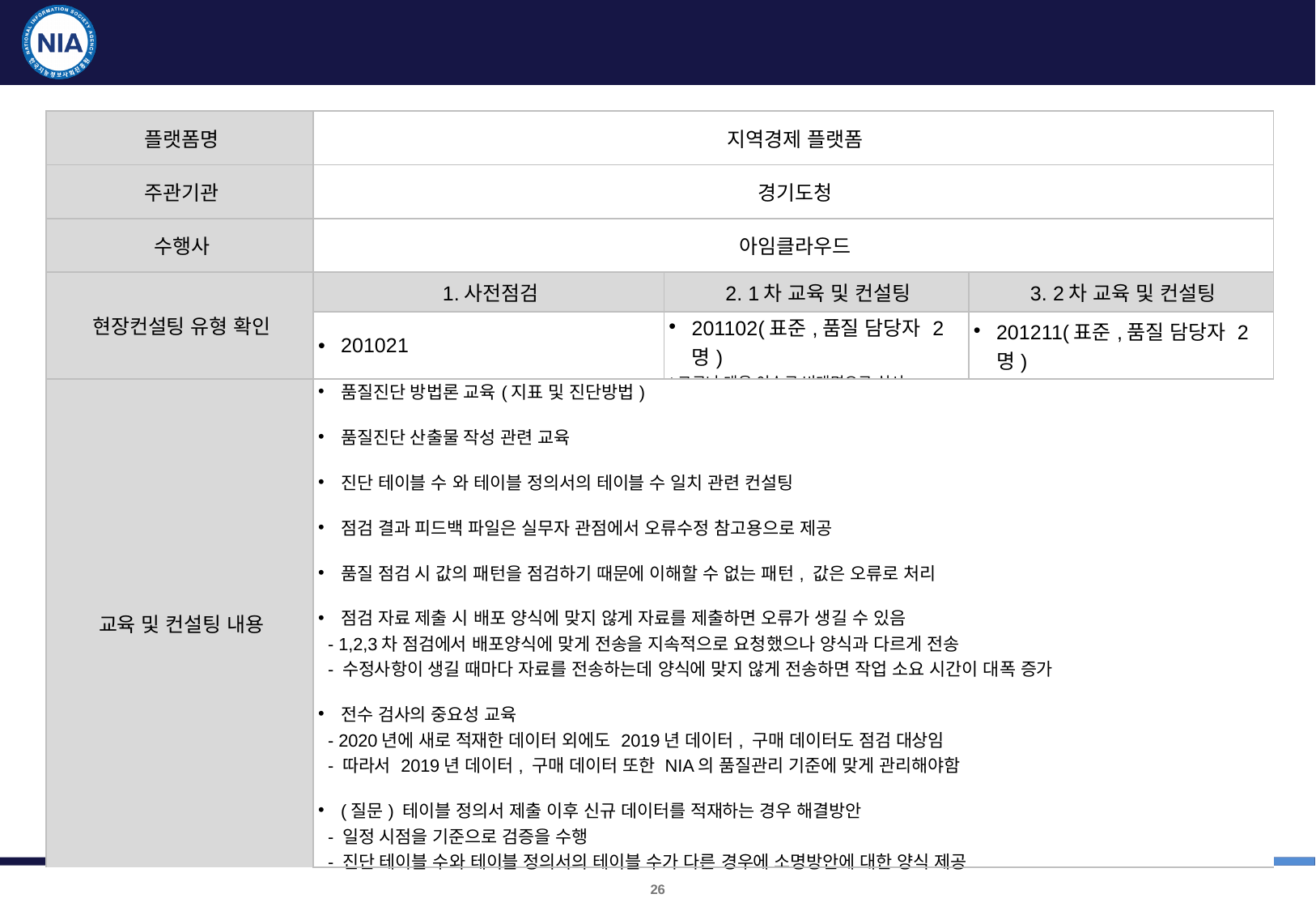

지역경제 플랫폼 교육 및 컨설팅 결과
| 플랫폼명 | 지역경제 플랫폼 |  |  |
| --- | --- | --- | --- |
| 주관기관 | 경기도청 |  |  |
| 수행사 | 아임클라우드 |  |  |
| 현장컨설팅 유형 확인 | 1.사전점검 | 2. 1차 교육 및 컨설팅 | 3. 2차 교육 및 컨설팅 |
|  | 201021 | 201102(표준,품질 담당자 2명) \*코로나 대응 이슈로 비대면으로 실시 | 201211(표준,품질 담당자 2명) |
| 교육 및 컨설팅 내용 | 품질진단 방법론 교육(지표 및 진단방법) 품질진단 산출물 작성 관련 교육 진단 테이블 수 와 테이블 정의서의 테이블 수 일치 관련 컨설팅 점검 결과 피드백 파일은 실무자 관점에서 오류수정 참고용으로 제공 품질 점검 시 값의 패턴을 점검하기 때문에 이해할 수 없는 패턴, 값은 오류로 처리 점검 자료 제출 시 배포 양식에 맞지 않게 자료를 제출하면 오류가 생길 수 있음 - 1,2,3차 점검에서 배포양식에 맞게 전송을 지속적으로 요청했으나 양식과 다르게 전송 - 수정사항이 생길 때마다 자료를 전송하는데 양식에 맞지 않게 전송하면 작업 소요 시간이 대폭 증가 전수 검사의 중요성 교육 - 2020년에 새로 적재한 데이터 외에도 2019년 데이터, 구매 데이터도 점검 대상임 - 따라서 2019년 데이터, 구매 데이터 또한 NIA의 품질관리 기준에 맞게 관리해야함 (질문) 테이블 정의서 제출 이후 신규 데이터를 적재하는 경우 해결방안 - 일정 시점을 기준으로 검증을 수행 - 진단 테이블 수와 테이블 정의서의 테이블 수가 다른 경우에 소명방안에 대한 양식 제공 |  |  |